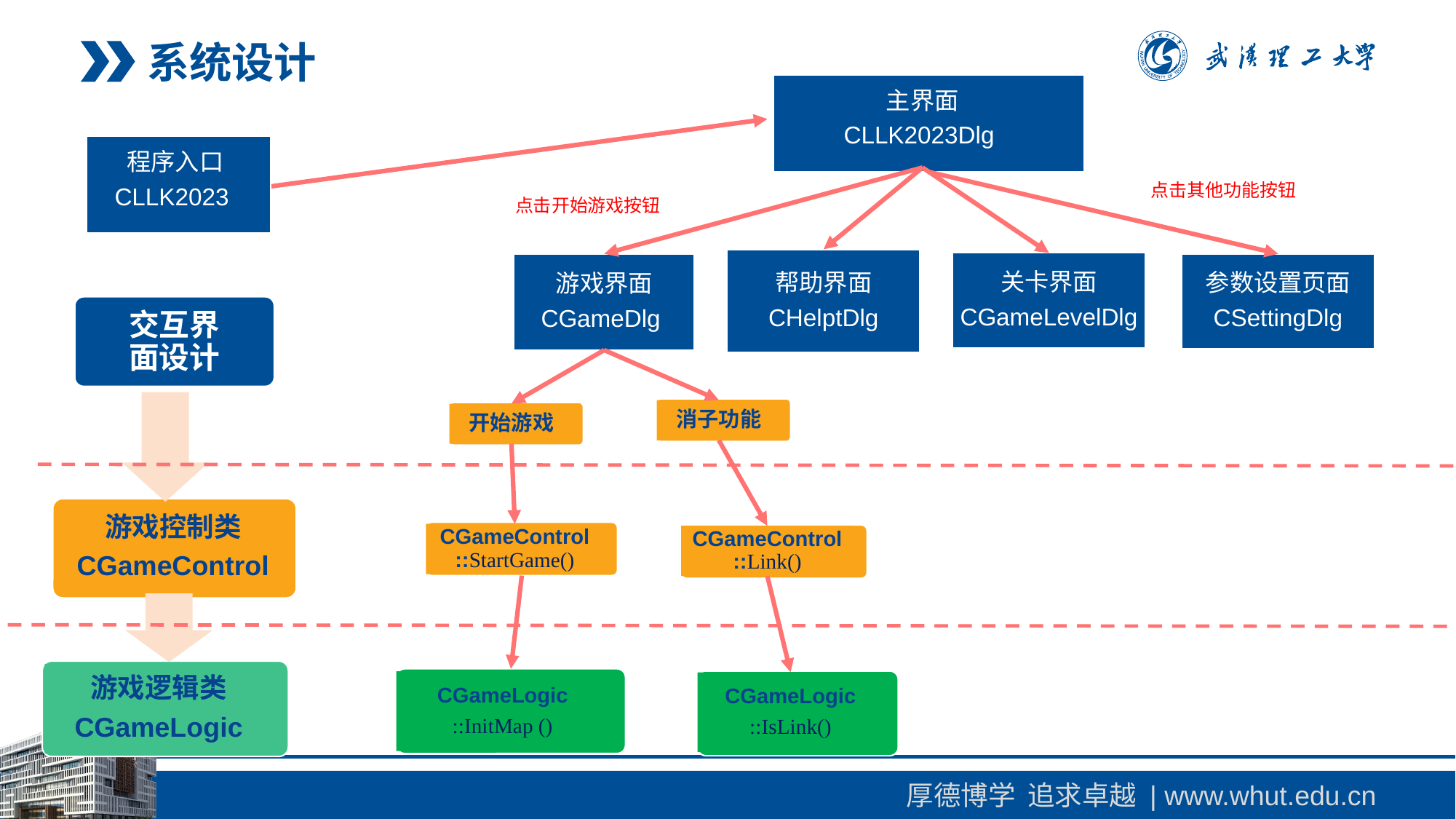

系统设计
主界面
CLLK2023Dlg

程序入口
CLLK2023

点击其他功能按钮
点击开始游戏按钮

帮助界面
CHelptDlg

关卡界面
CGameLevelDlg

游戏界面
 CGameDlg

参数设置页面
CSettingDlg

交互界面设计

消子功能

开始游戏

游戏控制类
CGameControl

CGameControl ::StartGame()

CGameControl ::Link()

游戏逻辑类
CGameLogic

CGameLogic
::InitMap ()

CGameLogic
::IsLink()